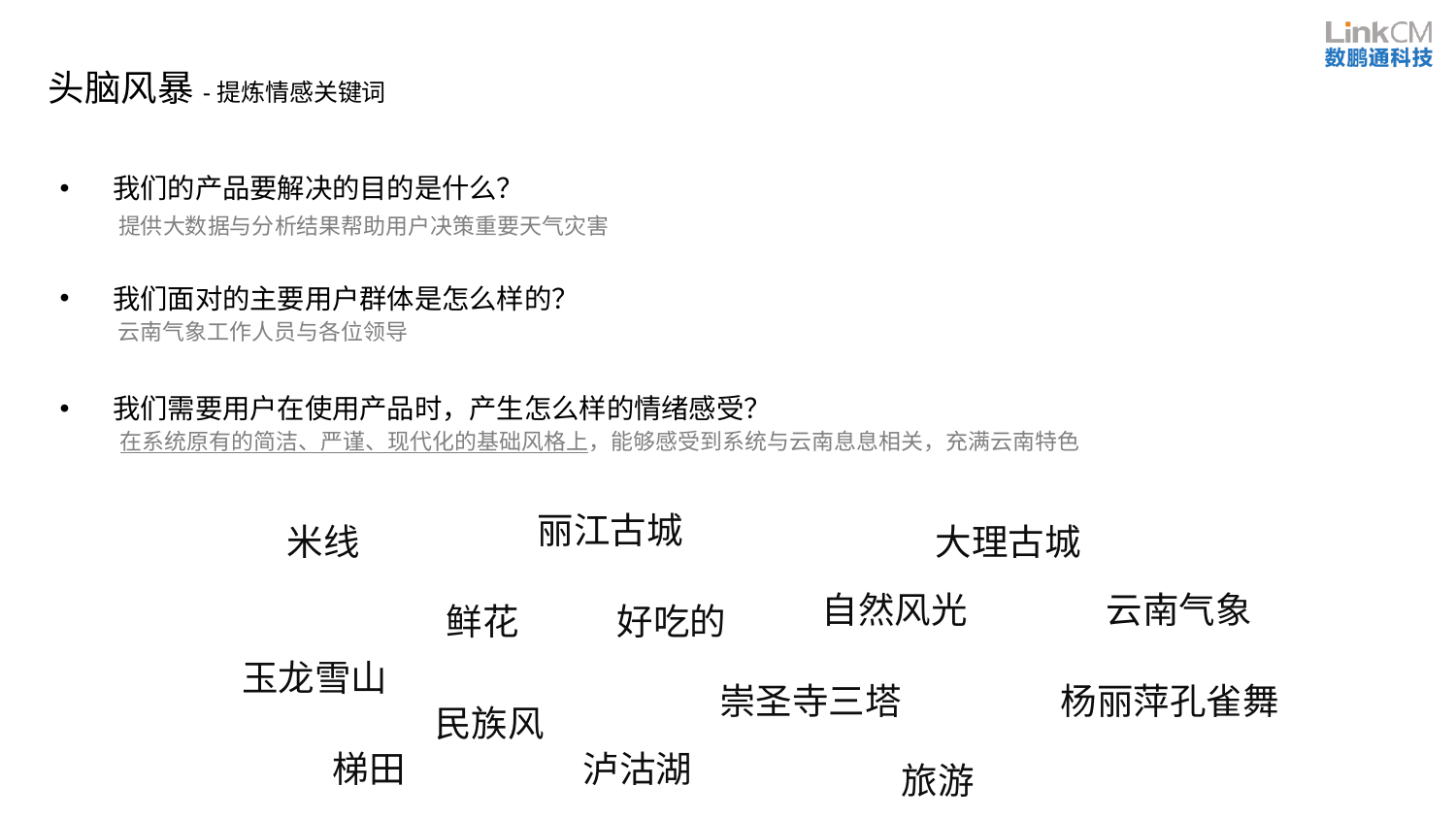

头脑风暴-提炼情感关键词
我们的产品要解决的目的是什么？

我们面对的主要用户群体是怎么样的？

我们需要用户在使用产品时，产生怎么样的情绪感受？
提供大数据与分析结果帮助用户决策重要天气灾害
云南气象工作人员与各位领导
在系统原有的简洁、严谨、现代化的基础风格上，能够感受到系统与云南息息相关，充满云南特色
丽江古城
米线
大理古城
自然风光
云南气象
鲜花
好吃的
玉龙雪山
崇圣寺三塔
杨丽萍孔雀舞
民族风
梯田
泸沽湖
旅游